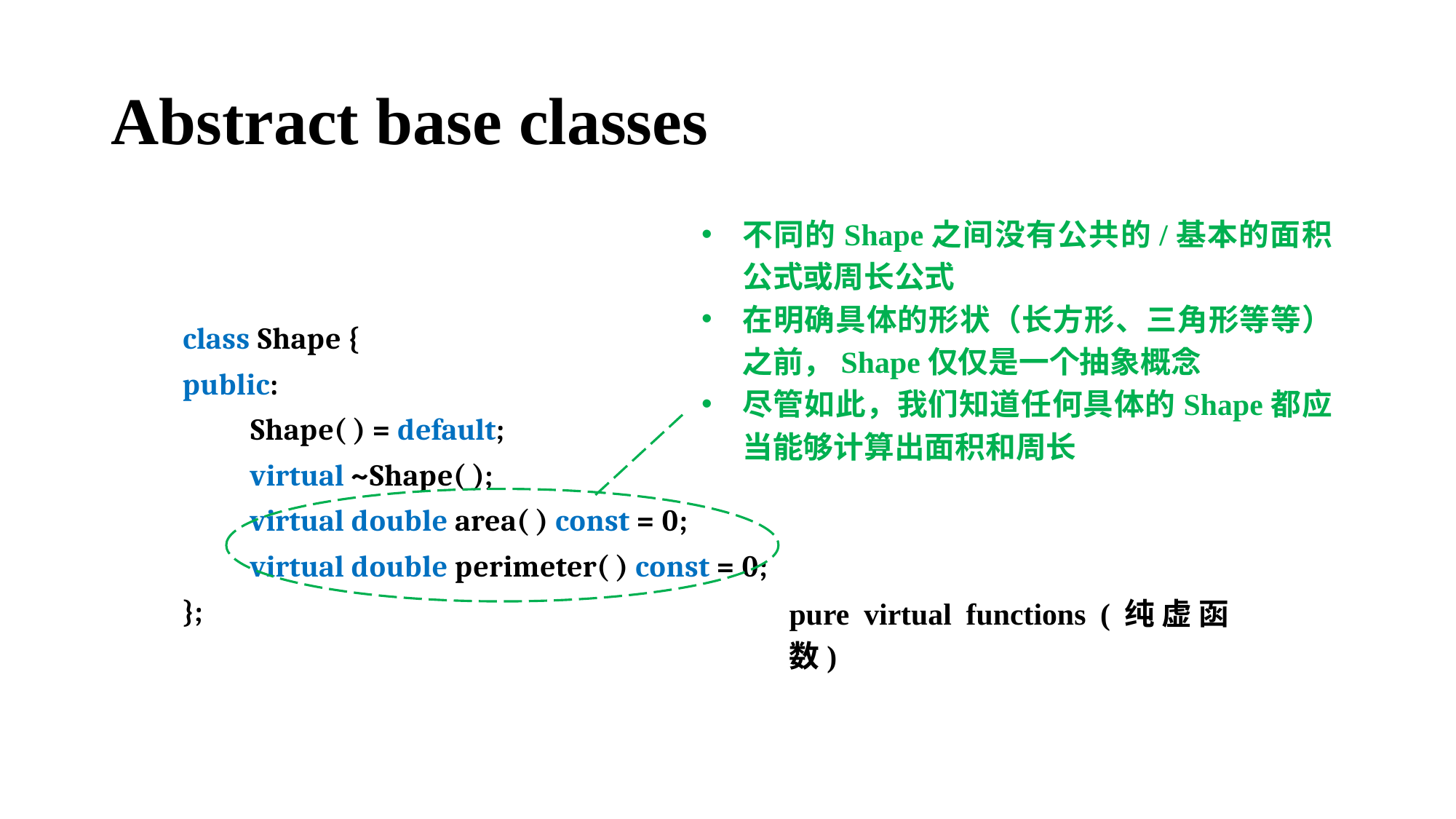

# Abstract base classes
不同的Shape之间没有公共的/基本的面积公式或周长公式
在明确具体的形状（长方形、三角形等等）之前，Shape仅仅是一个抽象概念
尽管如此，我们知道任何具体的Shape都应当能够计算出面积和周长
class Shape {
public:
          Shape( ) = default;
          virtual ~Shape( );
          virtual double area( ) const = 0;
          virtual double perimeter( ) const = 0;
};

pure virtual functions (纯虚函数)